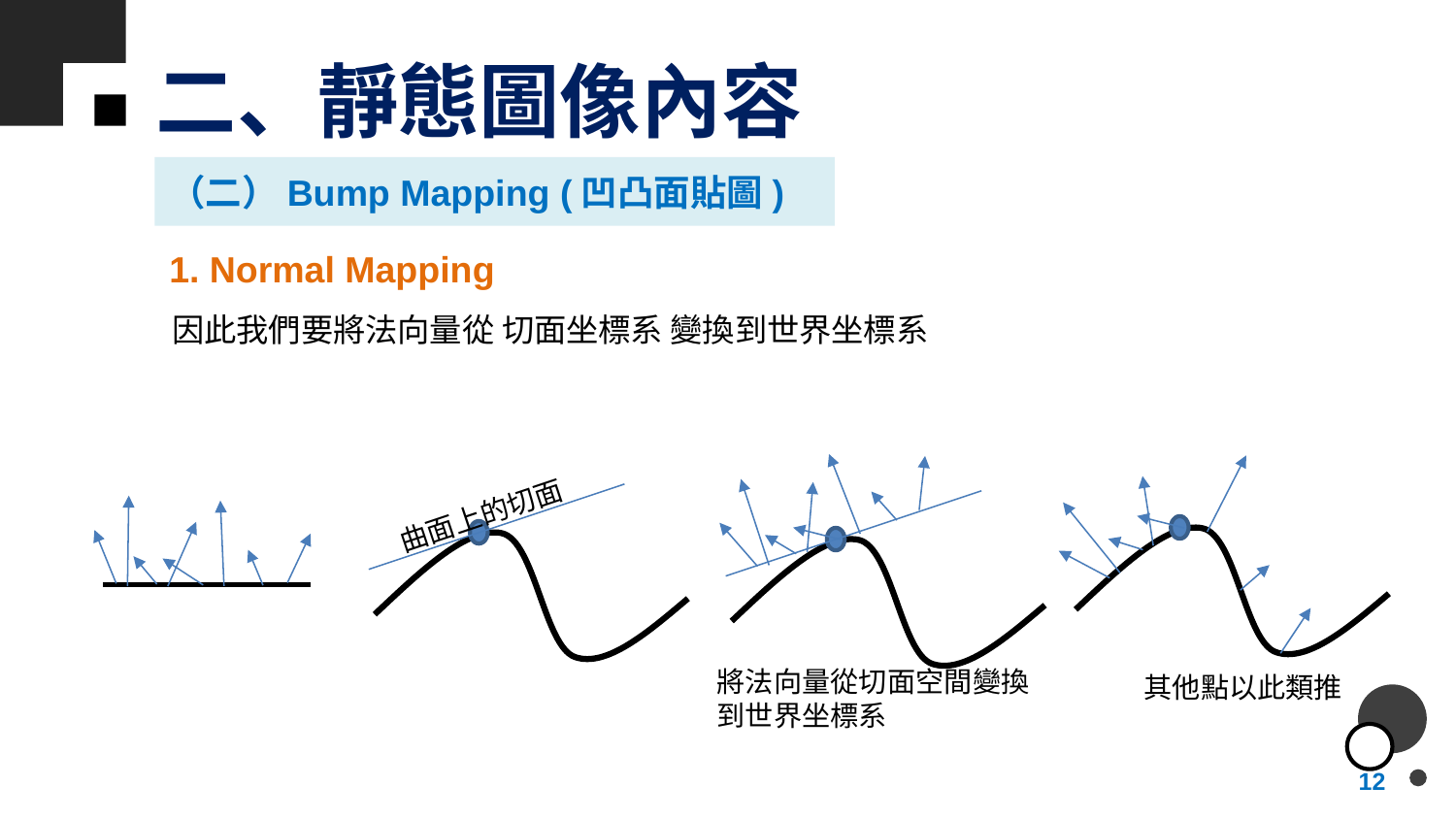

# 二、靜態圖像內容
（二）Bump Mapping (凹凸面貼圖)
1. Normal Mapping
因此我們要將法向量從 切面坐標系 變換到世界坐標系
曲面上的切面

將法向量從切面空間變換到世界坐標系
其他點以此類推

12